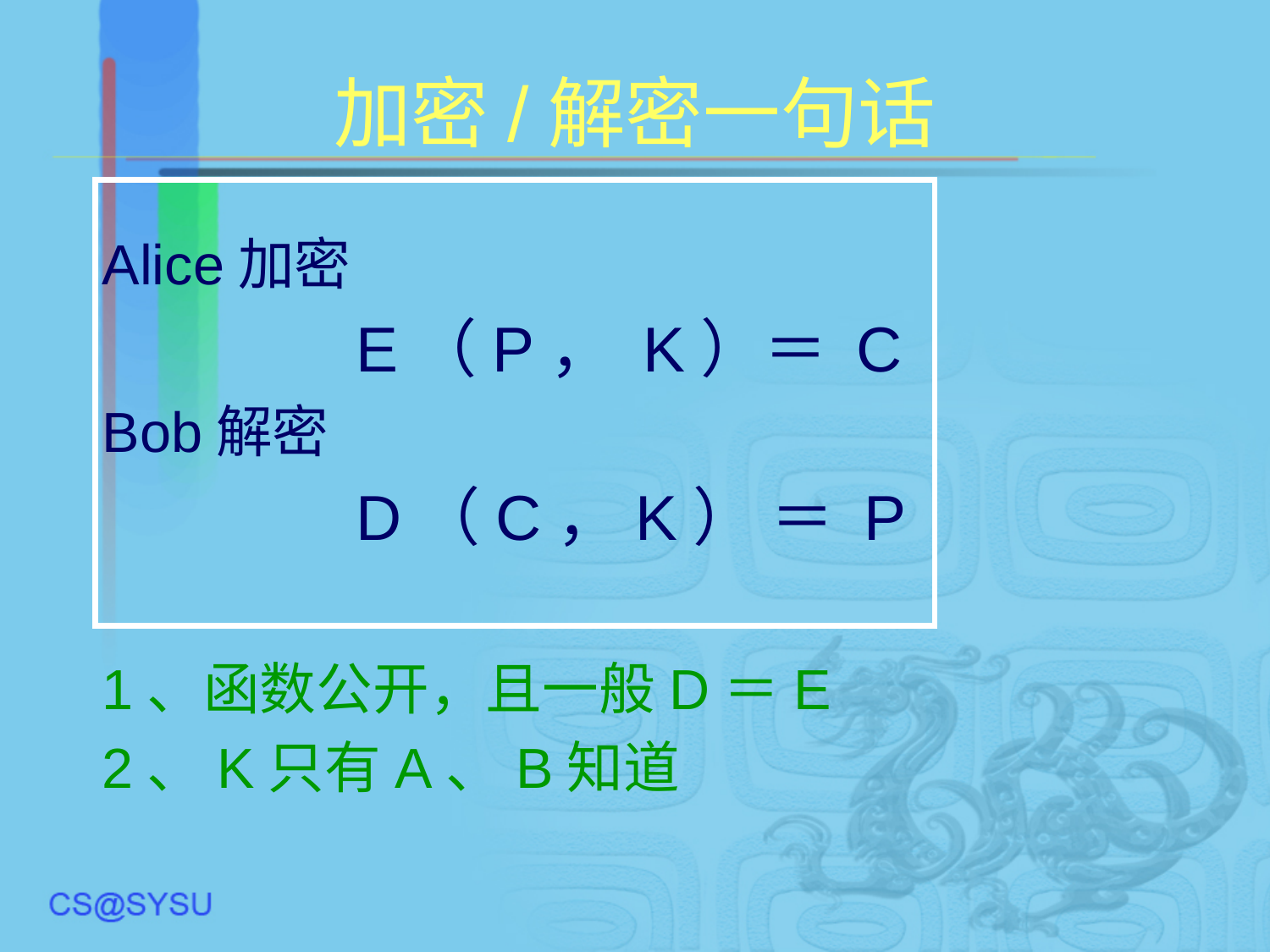

# 加密/解密一句话

	Alice加密
			E（P， K）＝ C
	Bob解密
			D（C，K） ＝ P

	1、函数公开，且一般D＝E
	2、K只有A、B知道